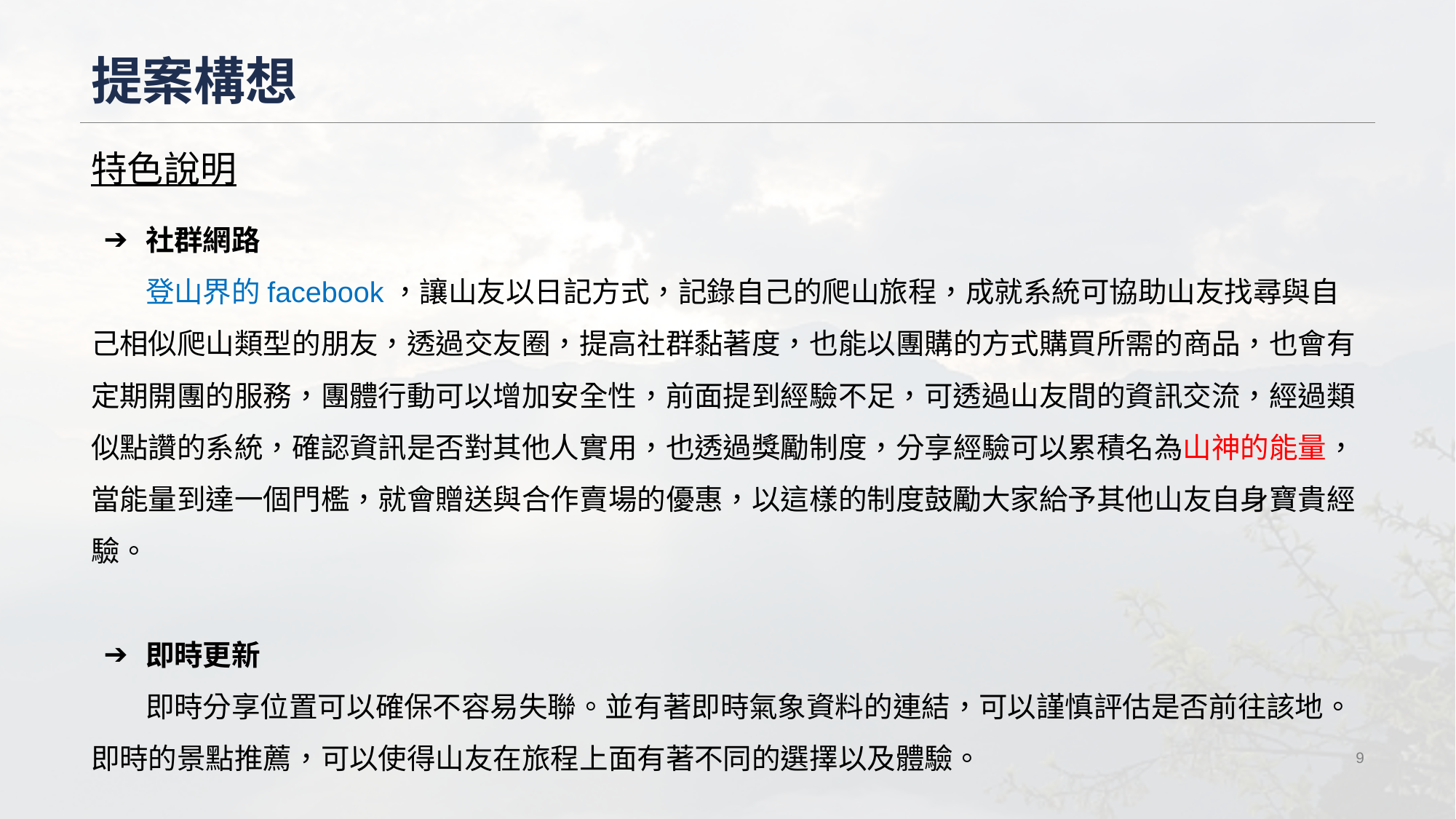

# 提案構想
特色說明
社群網路
登山界的facebook，讓山友以日記方式，記錄自己的爬山旅程，成就系統可協助山友找尋與自己相似爬山類型的朋友，透過交友圈，提高社群黏著度，也能以團購的方式購買所需的商品，也會有定期開團的服務，團體行動可以增加安全性，前面提到經驗不足，可透過山友間的資訊交流，經過類似點讚的系統，確認資訊是否對其他人實用，也透過獎勵制度，分享經驗可以累積名為山神的能量，當能量到達一個門檻，就會贈送與合作賣場的優惠，以這樣的制度鼓勵大家給予其他山友自身寶貴經驗。

即時更新
即時分享位置可以確保不容易失聯。並有著即時氣象資料的連結，可以謹慎評估是否前往該地。 即時的景點推薦，可以使得山友在旅程上面有著不同的選擇以及體驗。

9